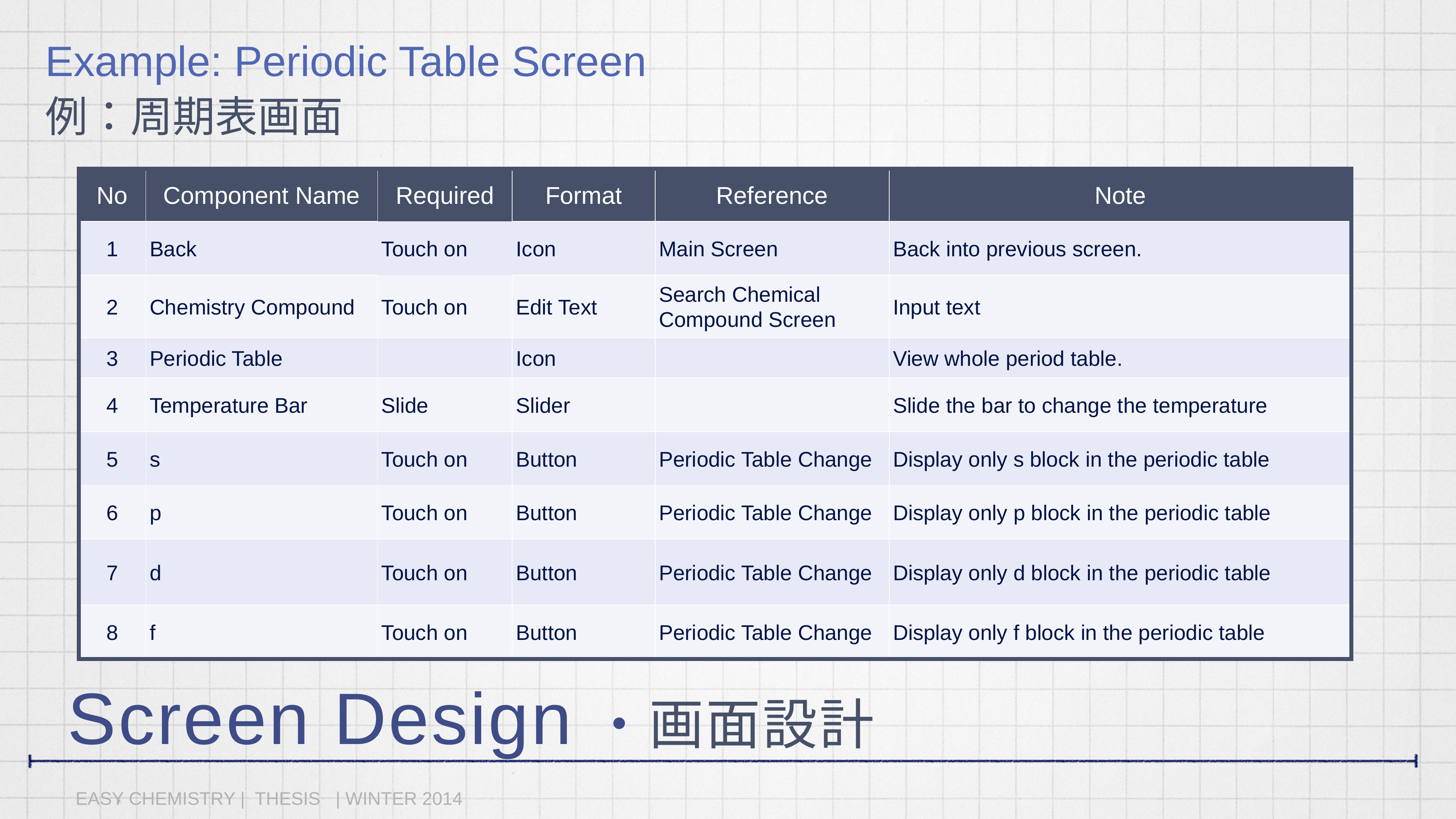

Example: Periodic Table Screen
例：周期表画面

| No | Component Name | Required | Format | Reference | Note |
| --- | --- | --- | --- | --- | --- |
| 1 | Back | Touch on | Icon | Main Screen | Back into previous screen. |
| 2 | Chemistry Compound | Touch on | Edit Text | Search Chemical Compound Screen | Input text |
| 3 | Periodic Table |  | Icon |  | View whole period table. |
| 4 | Temperature Bar | Slide | Slider |  | Slide the bar to change the temperature |
| 5 | s | Touch on | Button | Periodic Table Change | Display only s block in the periodic table |
| 6 | p | Touch on | Button | Periodic Table Change | Display only p block in the periodic table |
| 7 | d | Touch on | Button | Periodic Table Change | Display only d block in the periodic table |
| 8 | f | Touch on | Button | Periodic Table Change | Display only f block in the periodic table |
|  |
| --- |
# Screen Design・画面設計
EASY CHEMISTRY |  THESIS   | WINTER 2014